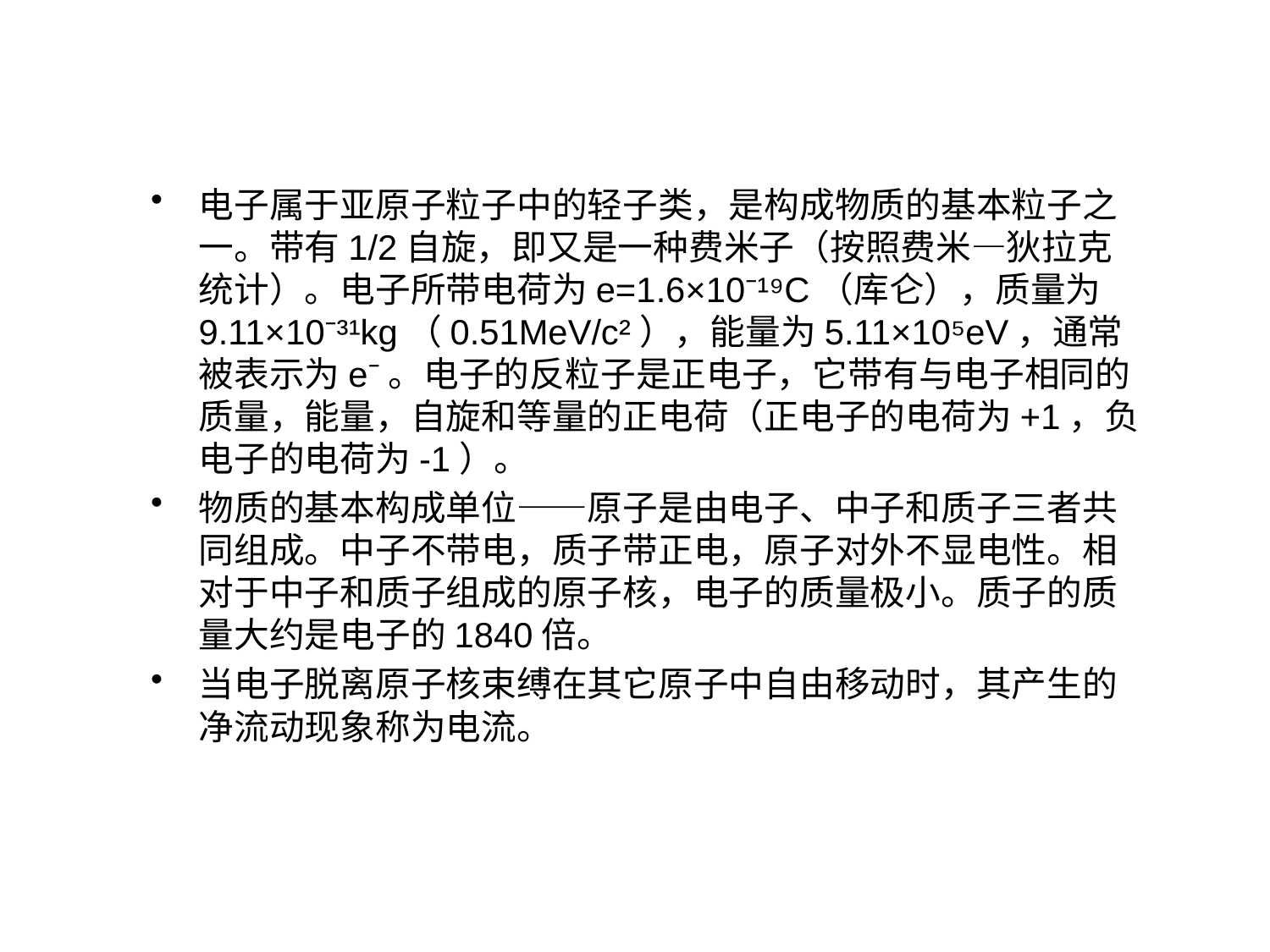

电子属于亚原子粒子中的轻子类，是构成物质的基本粒子之一。带有1/2自旋，即又是一种费米子（按照费米—狄拉克统计）。电子所带电荷为e=1.6×10⁻¹⁹C（库仑），质量为9.11×10⁻³¹kg（0.51MeV/c²），能量为5.11×10⁵eV，通常被表示为e⁻。电子的反粒子是正电子，它带有与电子相同的质量，能量，自旋和等量的正电荷（正电子的电荷为+1，负电子的电荷为-1）。
物质的基本构成单位——原子是由电子、中子和质子三者共同组成。中子不带电，质子带正电，原子对外不显电性。相对于中子和质子组成的原子核，电子的质量极小。质子的质量大约是电子的1840倍。
当电子脱离原子核束缚在其它原子中自由移动时，其产生的净流动现象称为电流。